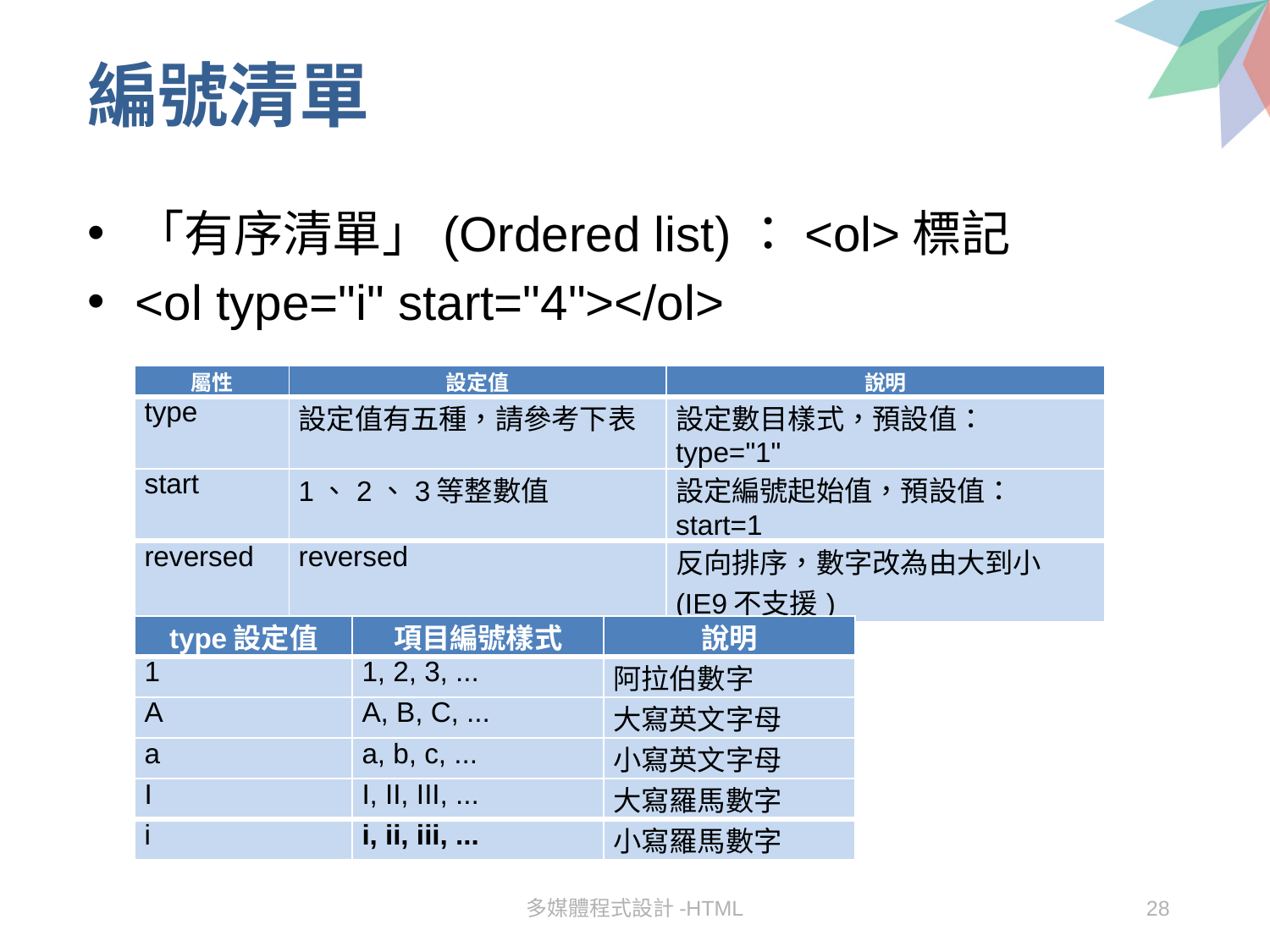

# 編號清單
「有序清單」(Ordered list)：<ol>標記
<ol type="i" start="4"></ol>

| 屬性 | 設定值 | 說明 |
| --- | --- | --- |
| type | 設定值有五種，請參考下表 | 設定數目樣式，預設值：type="1" |
| start | 1、2、3等整數值 | 設定編號起始值，預設值：start=1 |
| reversed | reversed | 反向排序，數字改為由大到小(IE9不支援) |
| type設定值 | 項目編號樣式 | 說明 |
| --- | --- | --- |
| 1 | 1, 2, 3, ... | 阿拉伯數字 |
| A | A, B, C, ... | 大寫英文字母 |
| a | a, b, c, ... | 小寫英文字母 |
| I | I, II, III, ... | 大寫羅馬數字 |
| i | i, ii, iii, ... | 小寫羅馬數字 |
多媒體程式設計-HTML
28